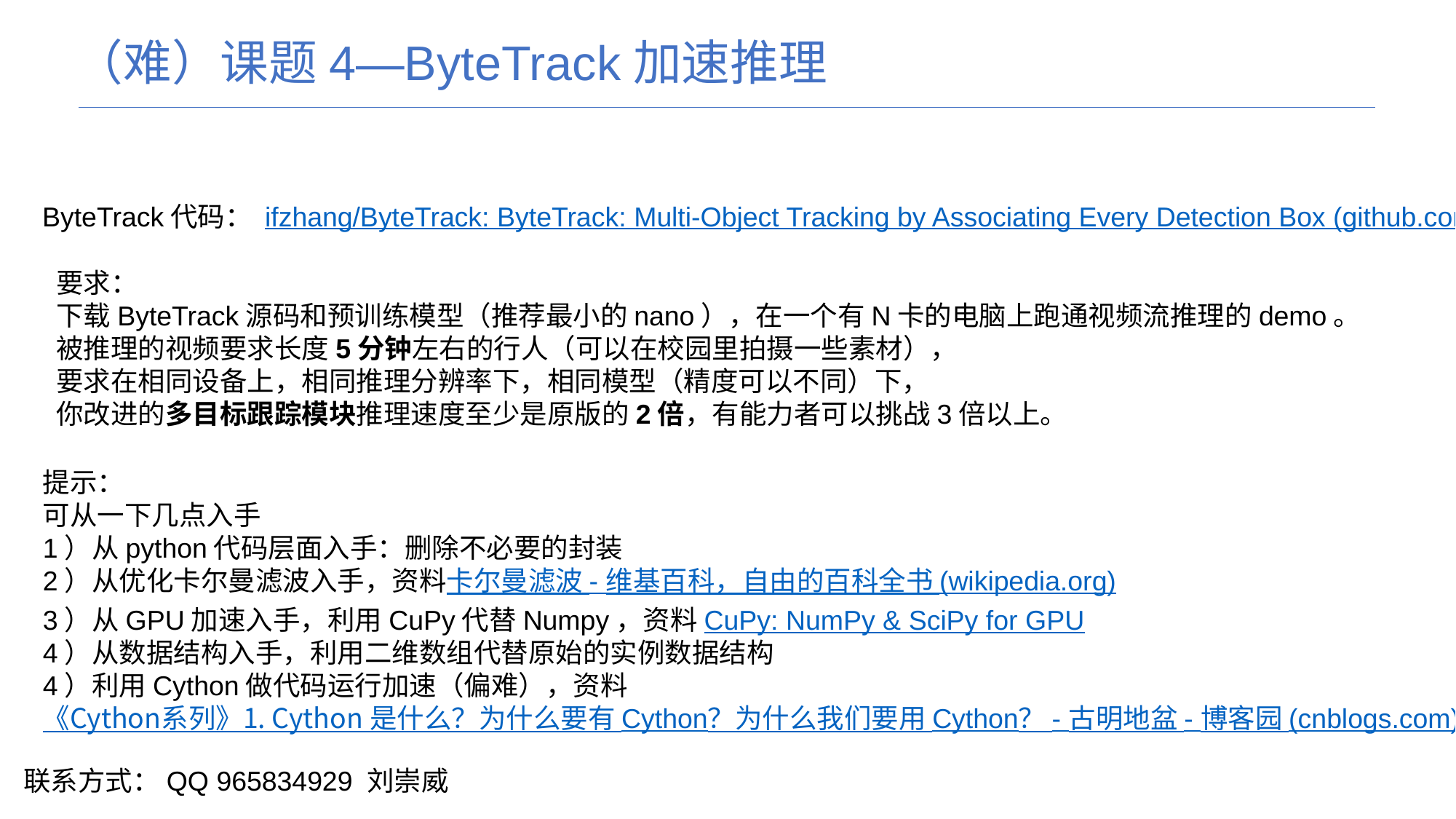

（难）课题4—ByteTrack加速推理
ByteTrack代码： ifzhang/ByteTrack: ByteTrack: Multi-Object Tracking by Associating Every Detection Box (github.com)
要求：
下载ByteTrack源码和预训练模型（推荐最小的nano），在一个有N卡的电脑上跑通视频流推理的demo。
被推理的视频要求长度5分钟左右的行人（可以在校园里拍摄一些素材），
要求在相同设备上，相同推理分辨率下，相同模型（精度可以不同）下，
你改进的多目标跟踪模块推理速度至少是原版的2倍，有能力者可以挑战3倍以上。
提示：
可从一下几点入手
1）从python代码层面入手：删除不必要的封装
2）从优化卡尔曼滤波入手，资料卡尔曼滤波 - 维基百科，自由的百科全书 (wikipedia.org)
3）从GPU加速入手，利用CuPy代替Numpy，资料CuPy: NumPy & SciPy for GPU
4）从数据结构入手，利用二维数组代替原始的实例数据结构
4）利用Cython做代码运行加速（偏难），资料
《Cython系列》1. Cython 是什么？为什么要有 Cython？为什么我们要用 Cython？ - 古明地盆 - 博客园 (cnblogs.com)
联系方式：QQ 965834929 刘崇威